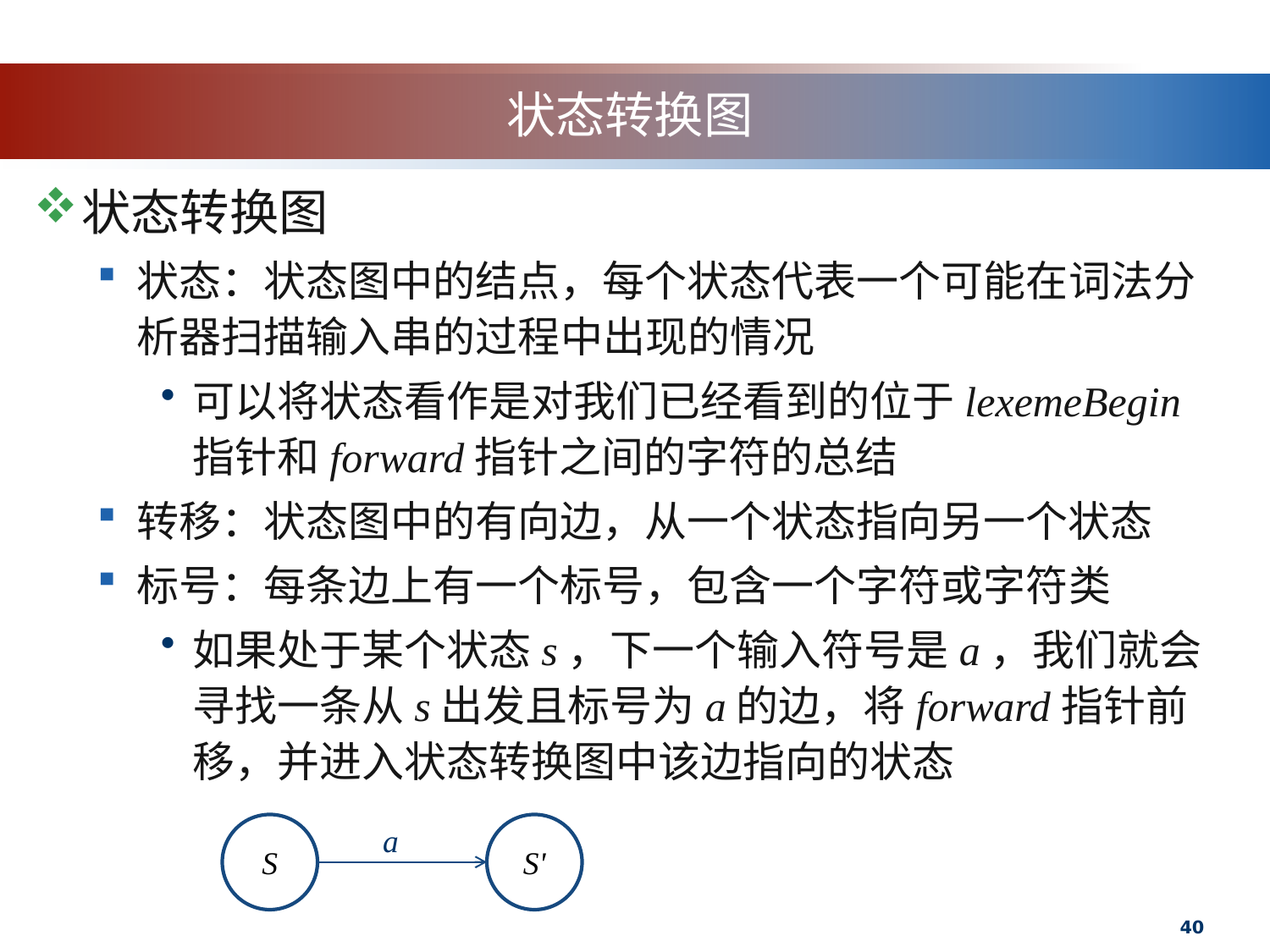

# 状态转换图
状态转换图
状态：状态图中的结点，每个状态代表一个可能在词法分析器扫描输入串的过程中出现的情况
可以将状态看作是对我们已经看到的位于lexemeBegin指针和forward指针之间的字符的总结
转移：状态图中的有向边，从一个状态指向另一个状态
标号：每条边上有一个标号，包含一个字符或字符类
如果处于某个状态s，下一个输入符号是a，我们就会寻找一条从s出发且标号为a的边，将forward指针前移，并进入状态转换图中该边指向的状态
S
a
S'
40